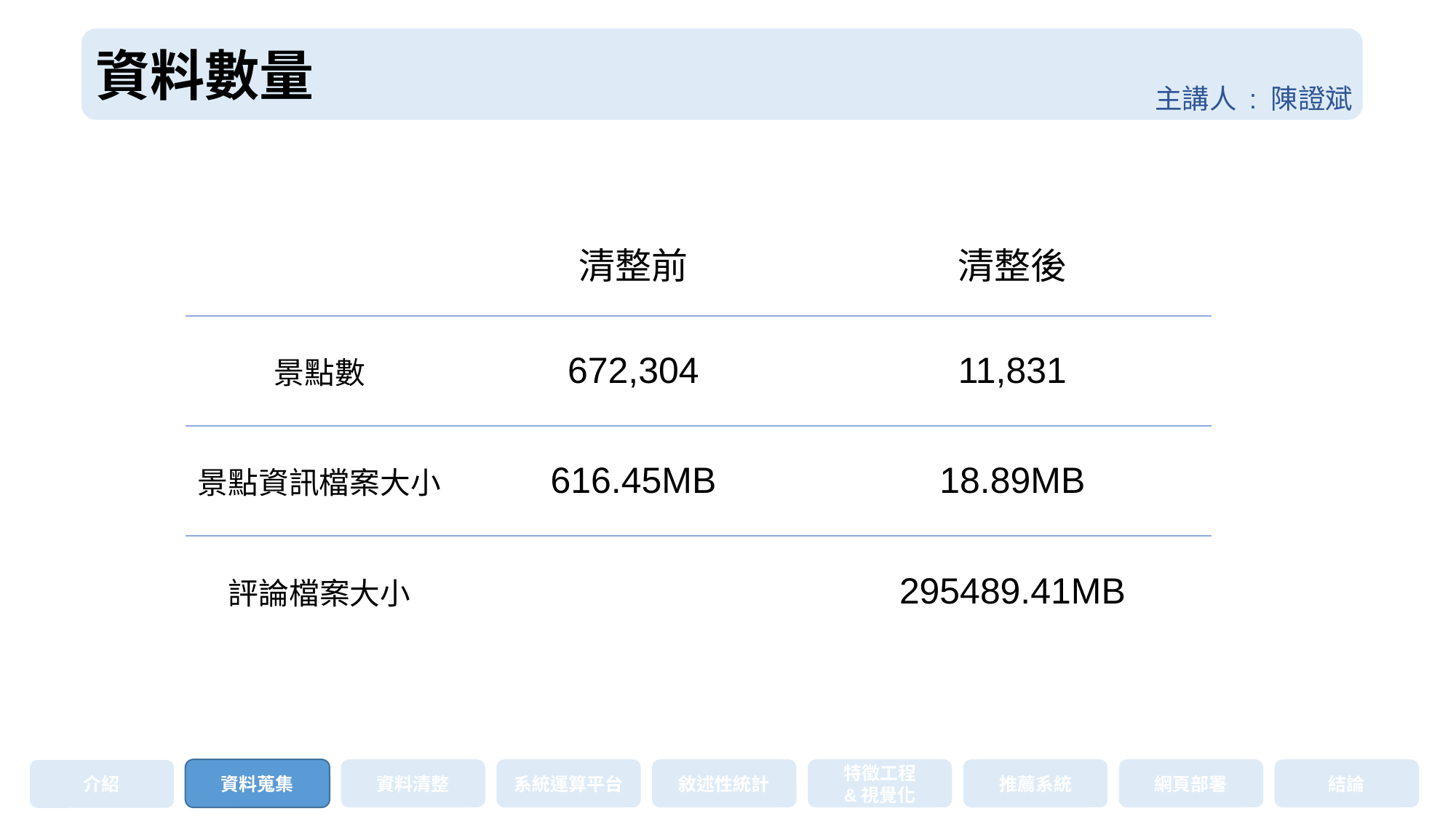

資料數量
主講人 : 陳證斌
|  | 清整前 | 清整後 |
| --- | --- | --- |
| 景點數 | 672,304 | 11,831 |
| 景點資訊檔案大小 | 616.45MB | 18.89MB |
| 評論檔案大小 |  | 295489.41MB |
資料蒐集
資料清整
系統運算平台
敘述性統計
特徵工程
&視覺化
推薦系統
網頁部署
結論
介紹